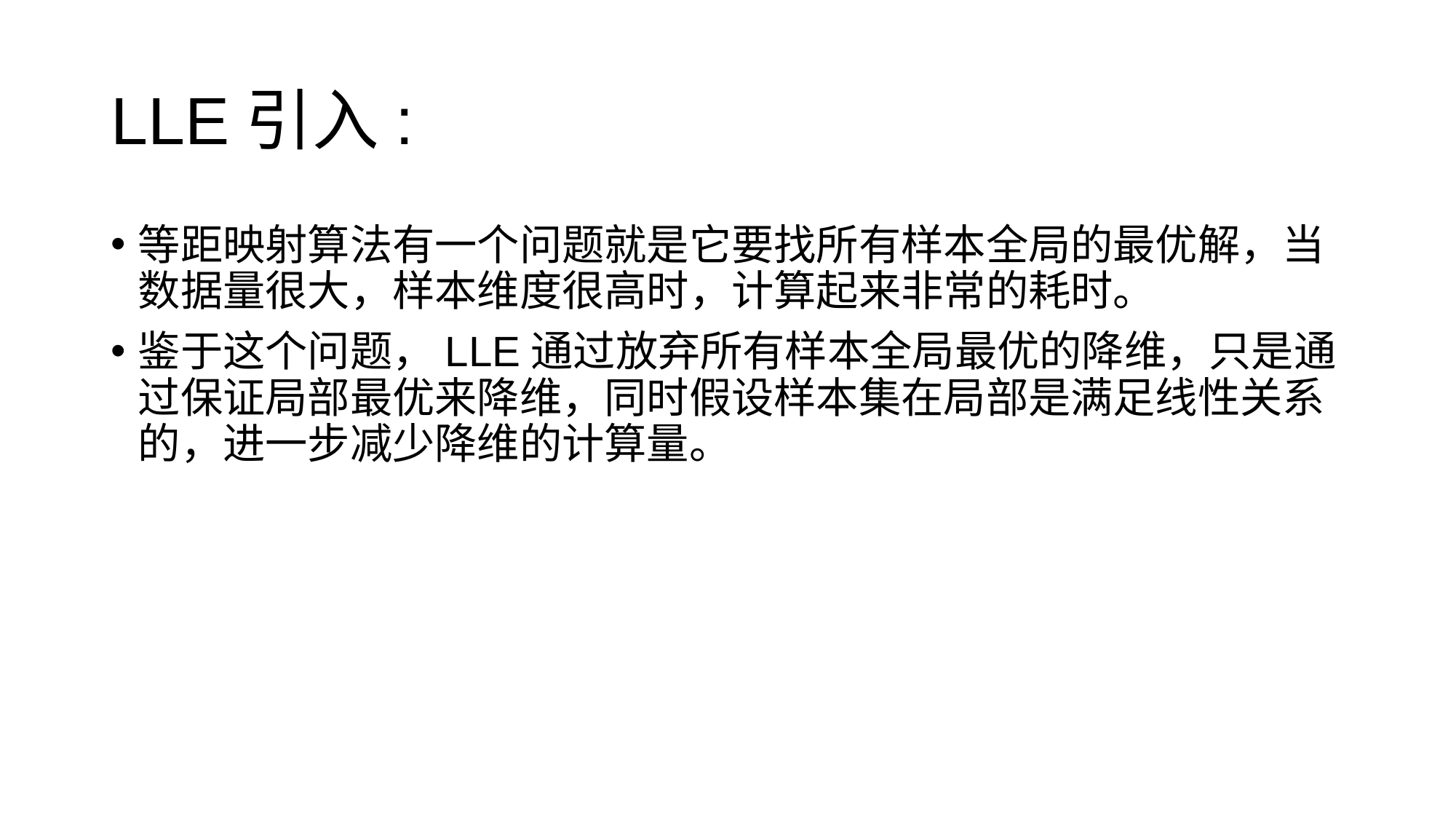

# LLE引入:
等距映射算法有一个问题就是它要找所有样本全局的最优解，当数据量很大，样本维度很高时，计算起来非常的耗时。
鉴于这个问题，LLE通过放弃所有样本全局最优的降维，只是通过保证局部最优来降维，同时假设样本集在局部是满足线性关系的，进一步减少降维的计算量。